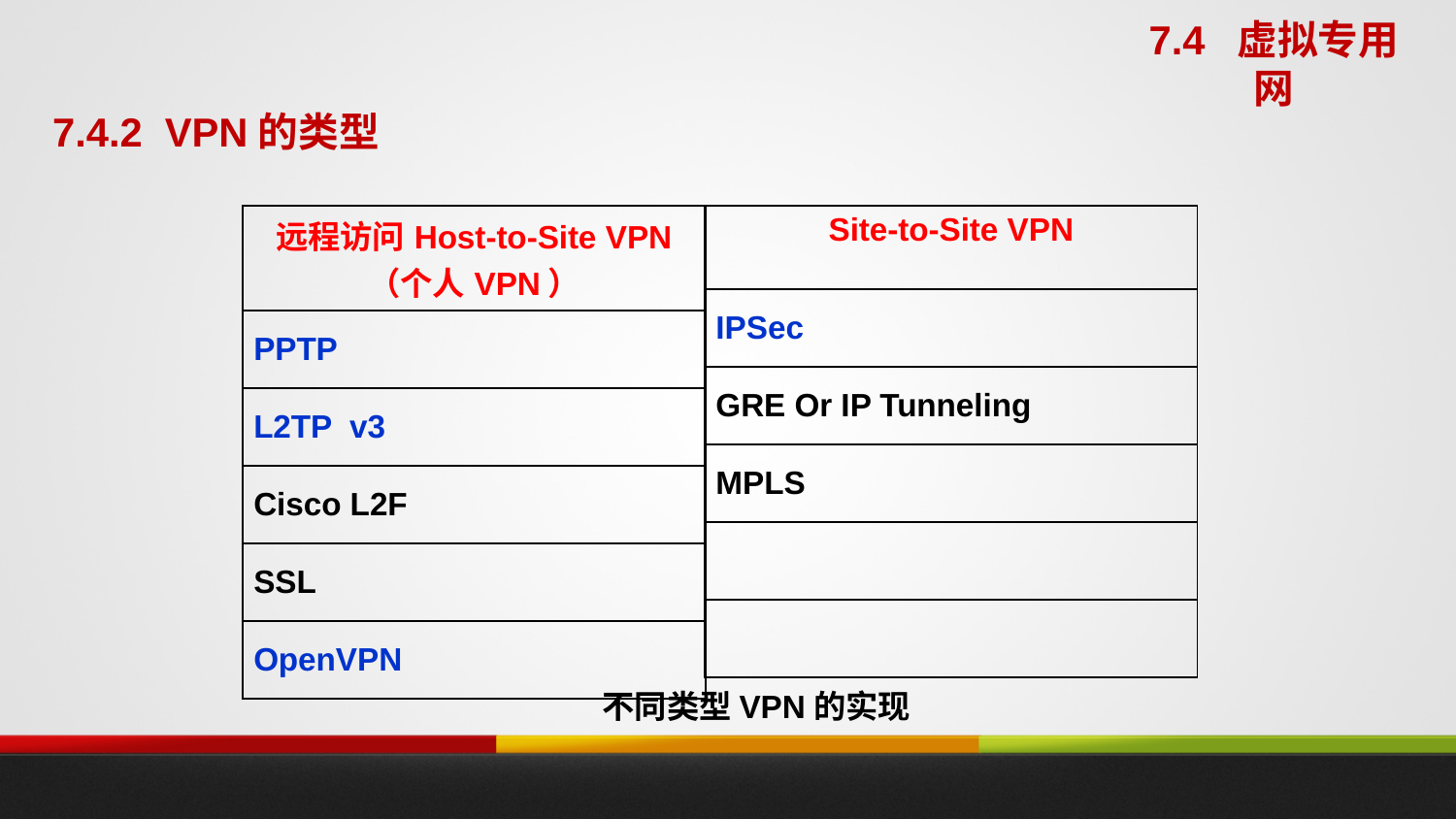

7.4  虚拟专用网
7.4.2  VPN的类型
| 远程访问Host-to-Site VPN （个人VPN） |
| --- |
| PPTP |
| L2TP v3 |
| Cisco L2F |
| SSL |
| OpenVPN |
| Site-to-Site VPN |
| --- |
| IPSec |
| GRE Or IP Tunneling |
| MPLS |
|  |
|  |
# 不同类型VPN的实现